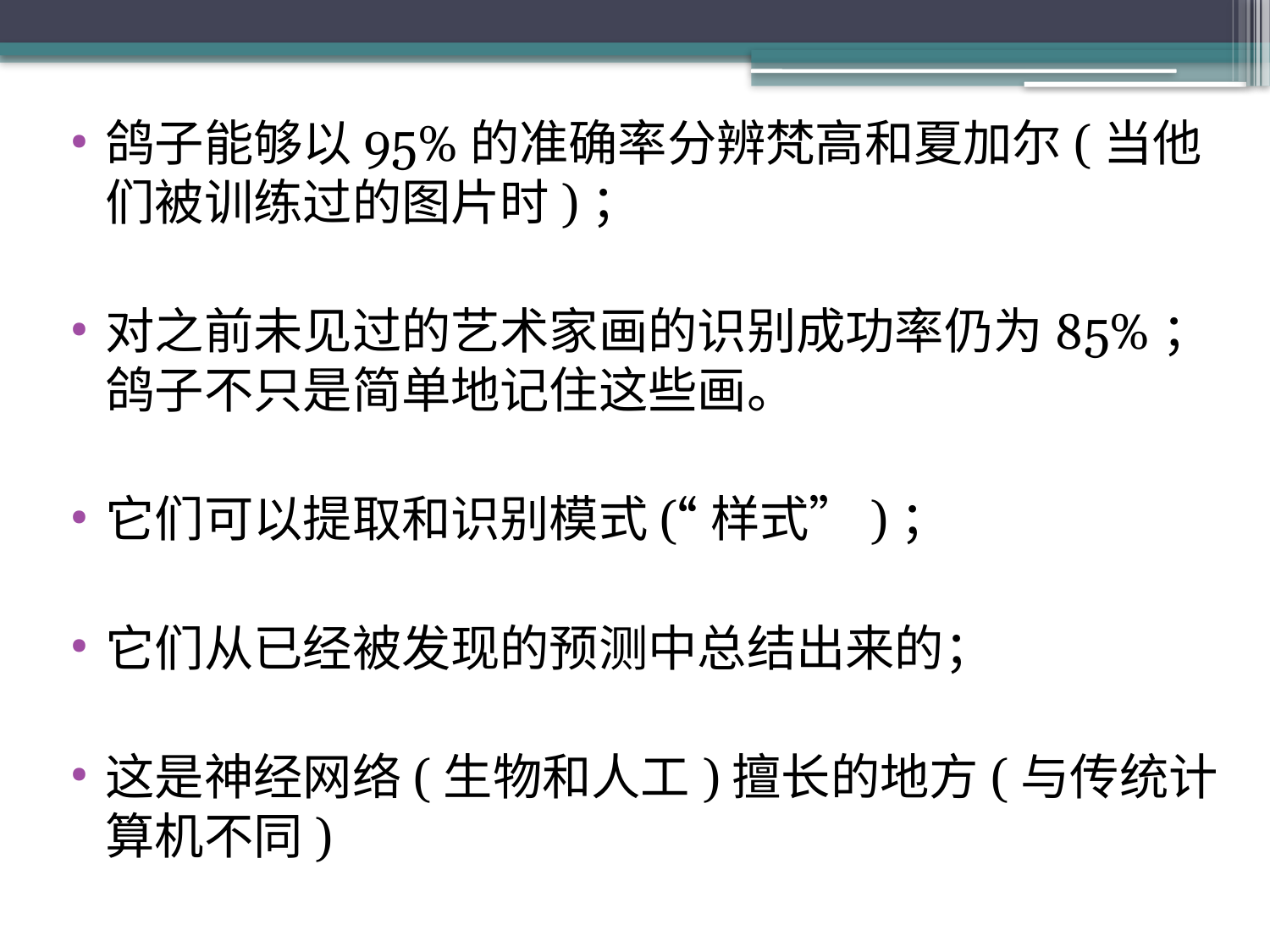

鸽子能够以95%的准确率分辨梵高和夏加尔(当他们被训练过的图片时)；

对之前未见过的艺术家画的识别成功率仍为85%；鸽子不只是简单地记住这些画。

它们可以提取和识别模式(“样式”)；

它们从已经被发现的预测中总结出来的；

这是神经网络(生物和人工)擅长的地方(与传统计算机不同)